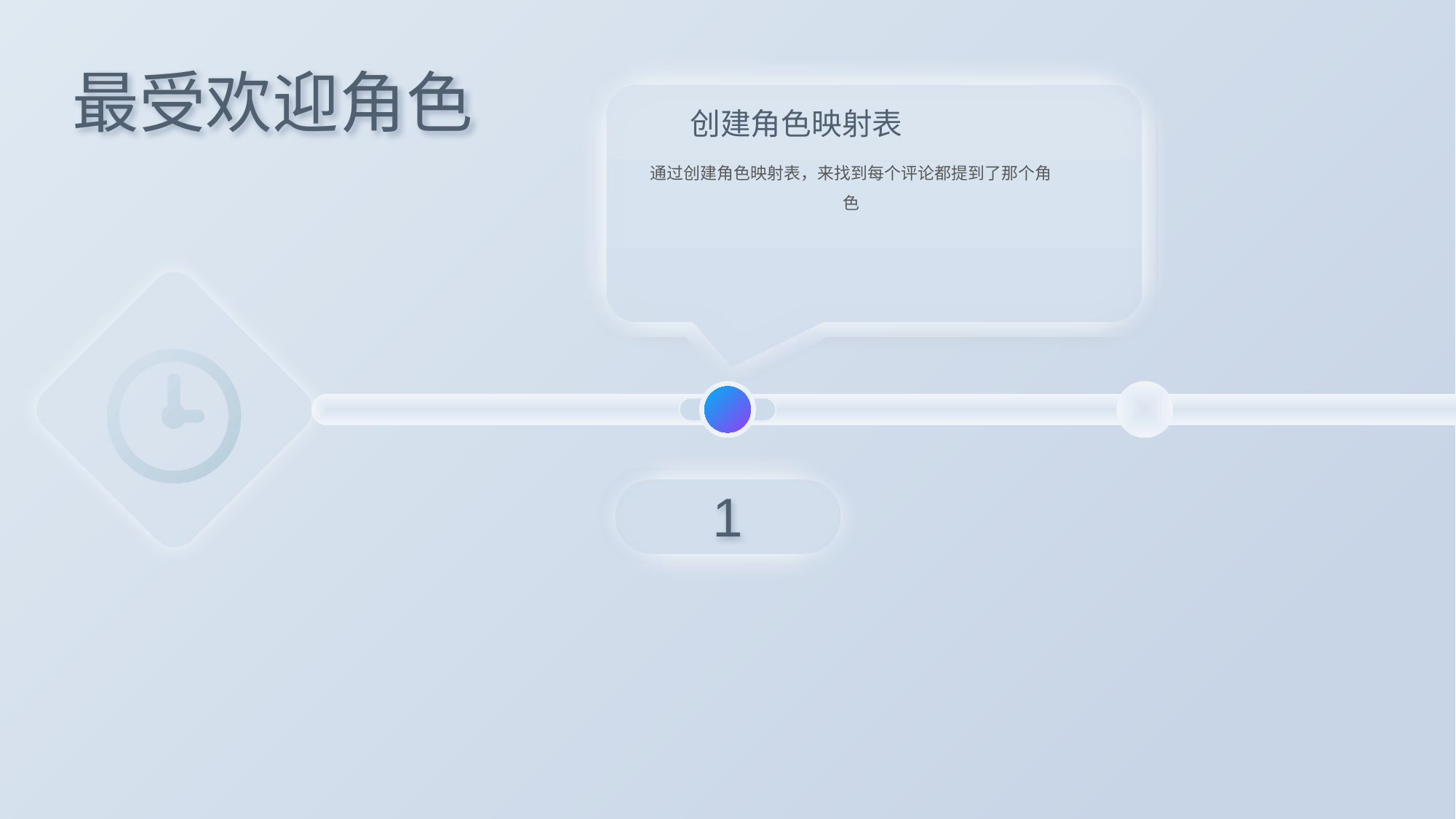

最受欢迎角色

创建角色映射表
通过创建角色映射表，来找到每个评论都提到了那个角色

1